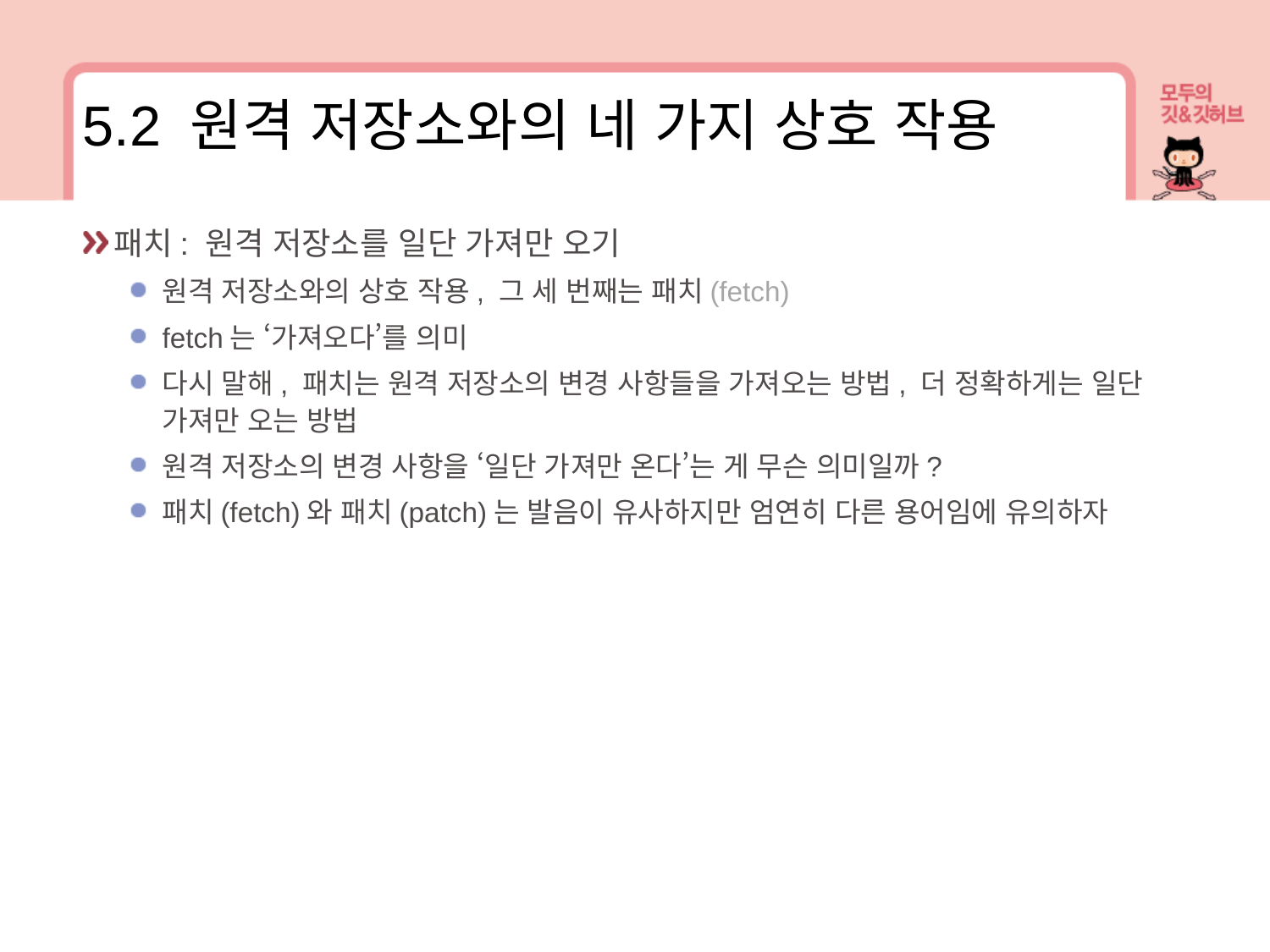

5.2 원격 저장소와의 네 가지 상호 작용
패치: 원격 저장소를 일단 가져만 오기
원격 저장소와의 상호 작용, 그 세 번째는 패치(fetch)
fetch는 ‘가져오다’를 의미
다시 말해, 패치는 원격 저장소의 변경 사항들을 가져오는 방법, 더 정확하게는 일단 가져만 오는 방법
원격 저장소의 변경 사항을 ‘일단 가져만 온다’는 게 무슨 의미일까?
패치(fetch)와 패치(patch)는 발음이 유사하지만 엄연히 다른 용어임에 유의하자